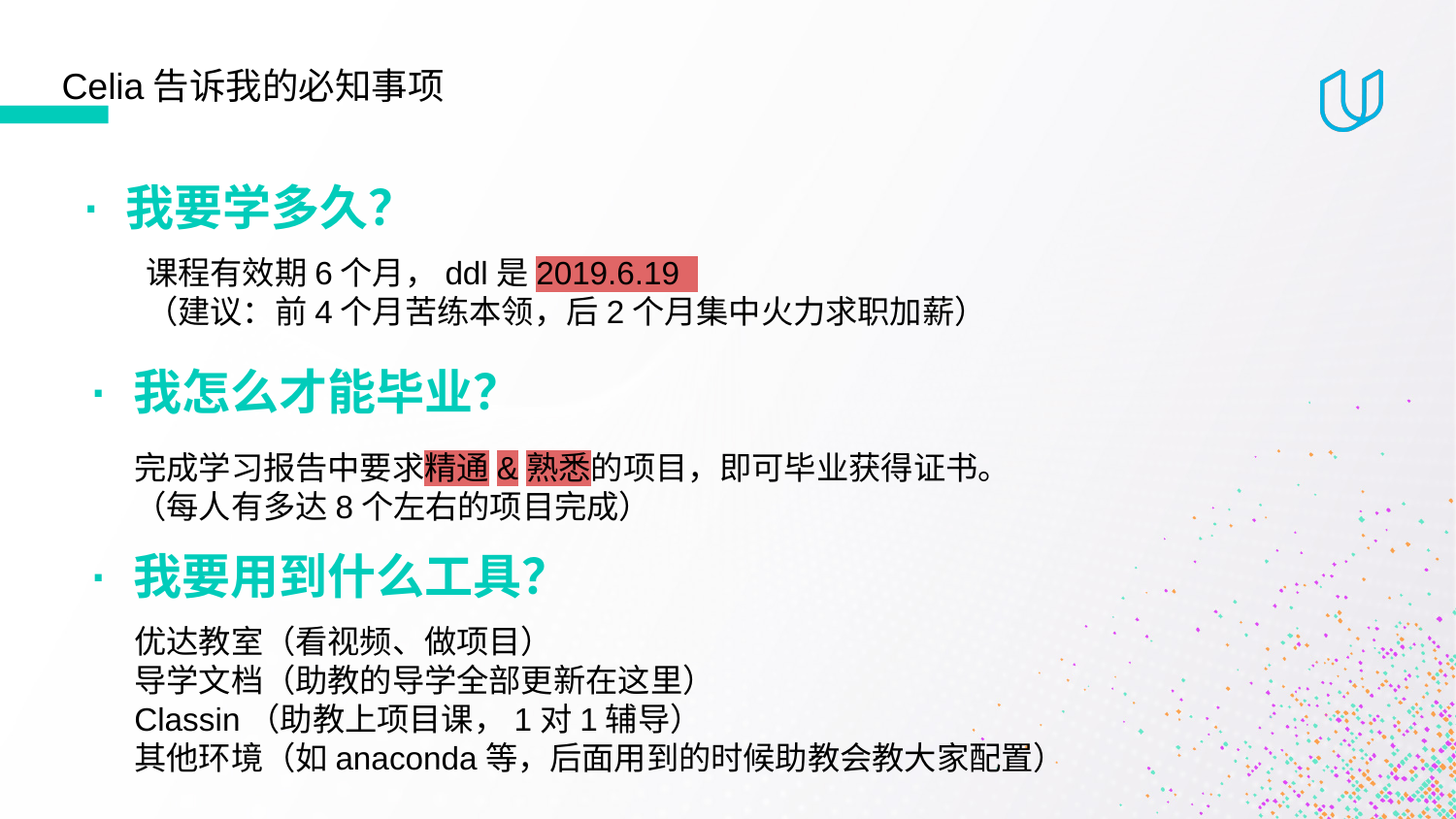

# Celia告诉我的必知事项

· 我要学多久？
课程有效期6个月，ddl是2019.6.19
（建议：前4个月苦练本领，后2个月集中火力求职加薪）
· 我怎么才能毕业？
完成学习报告中要求精通&熟悉的项目，即可毕业获得证书。
（每人有多达8个左右的项目完成）
· 我要用到什么工具？
优达教室（看视频、做项目）
导学文档（助教的导学全部更新在这里）
Classin（助教上项目课，1对1辅导）
其他环境（如anaconda等，后面用到的时候助教会教大家配置）